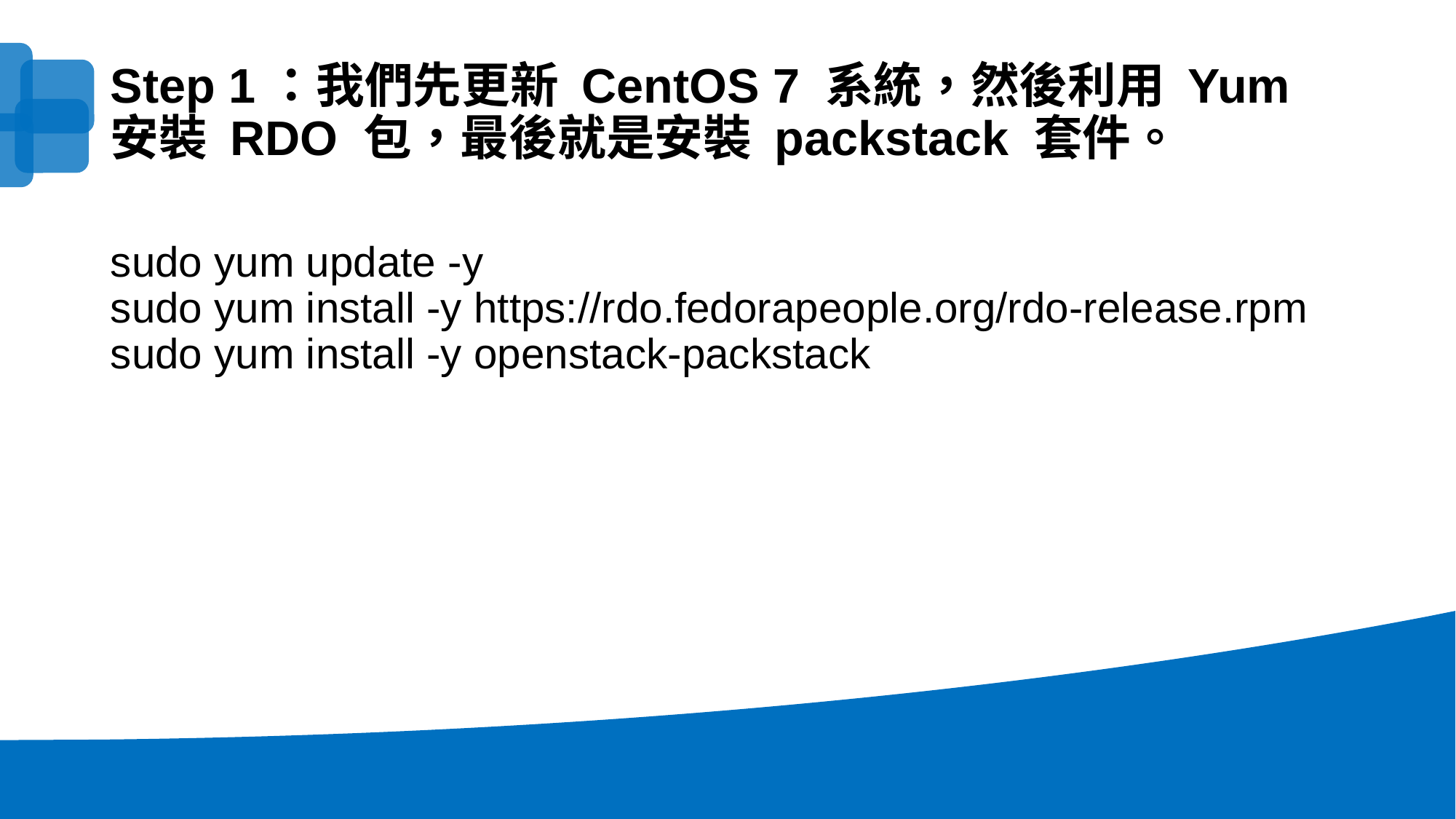

Step 1：我們先更新 CentOS 7 系統，然後利用 Yum 安裝 RDO 包，最後就是安裝 packstack 套件。
sudo yum update -y
sudo yum install -y https://rdo.fedorapeople.org/rdo-release.rpm
sudo yum install -y openstack-packstack